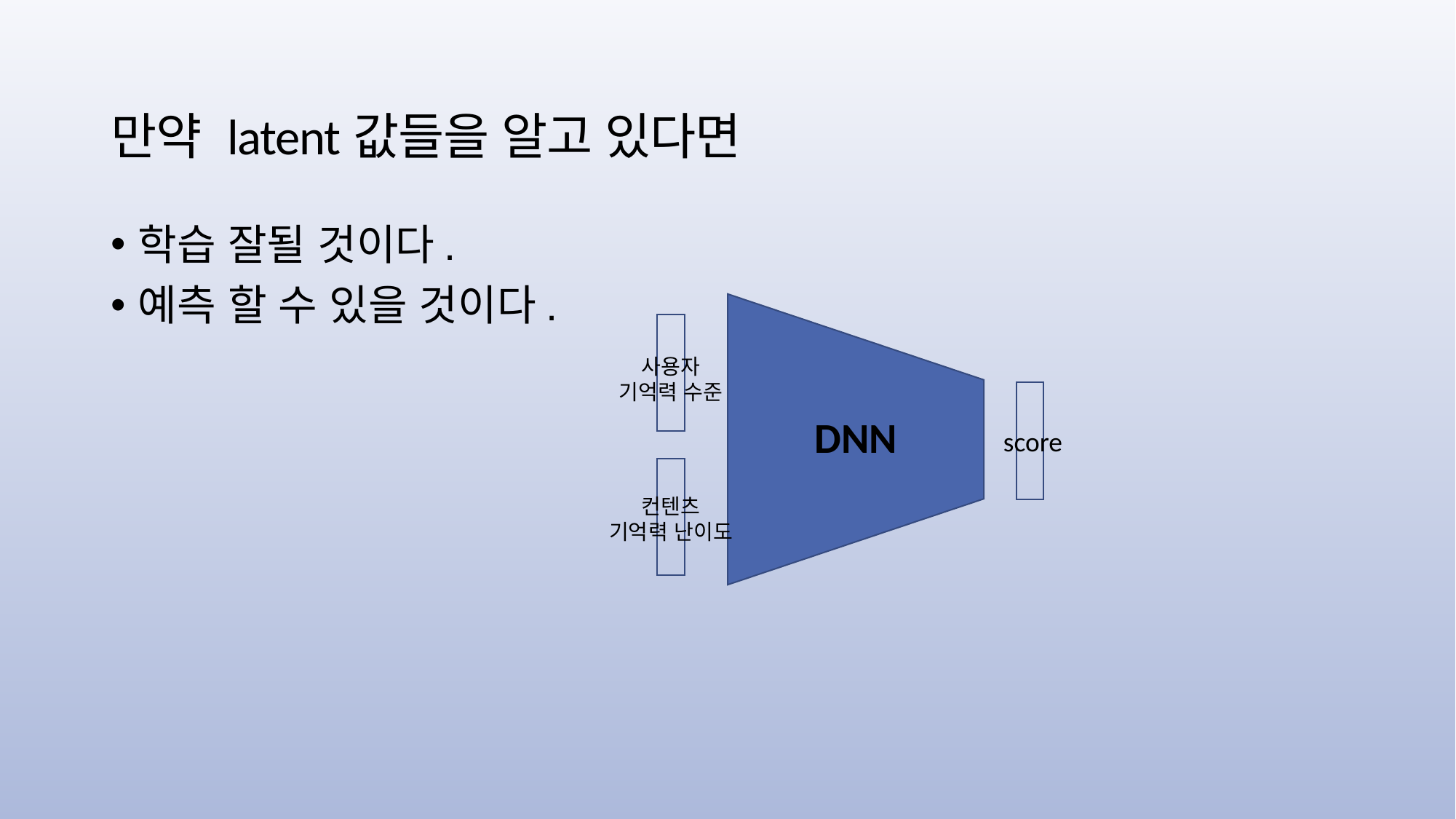

# 만약 latent값들을 알고 있다면
학습 잘될 것이다.
예측 할 수 있을 것이다.

사용자
기억력 수준

DNN
score

컨텐츠
기억력 난이도